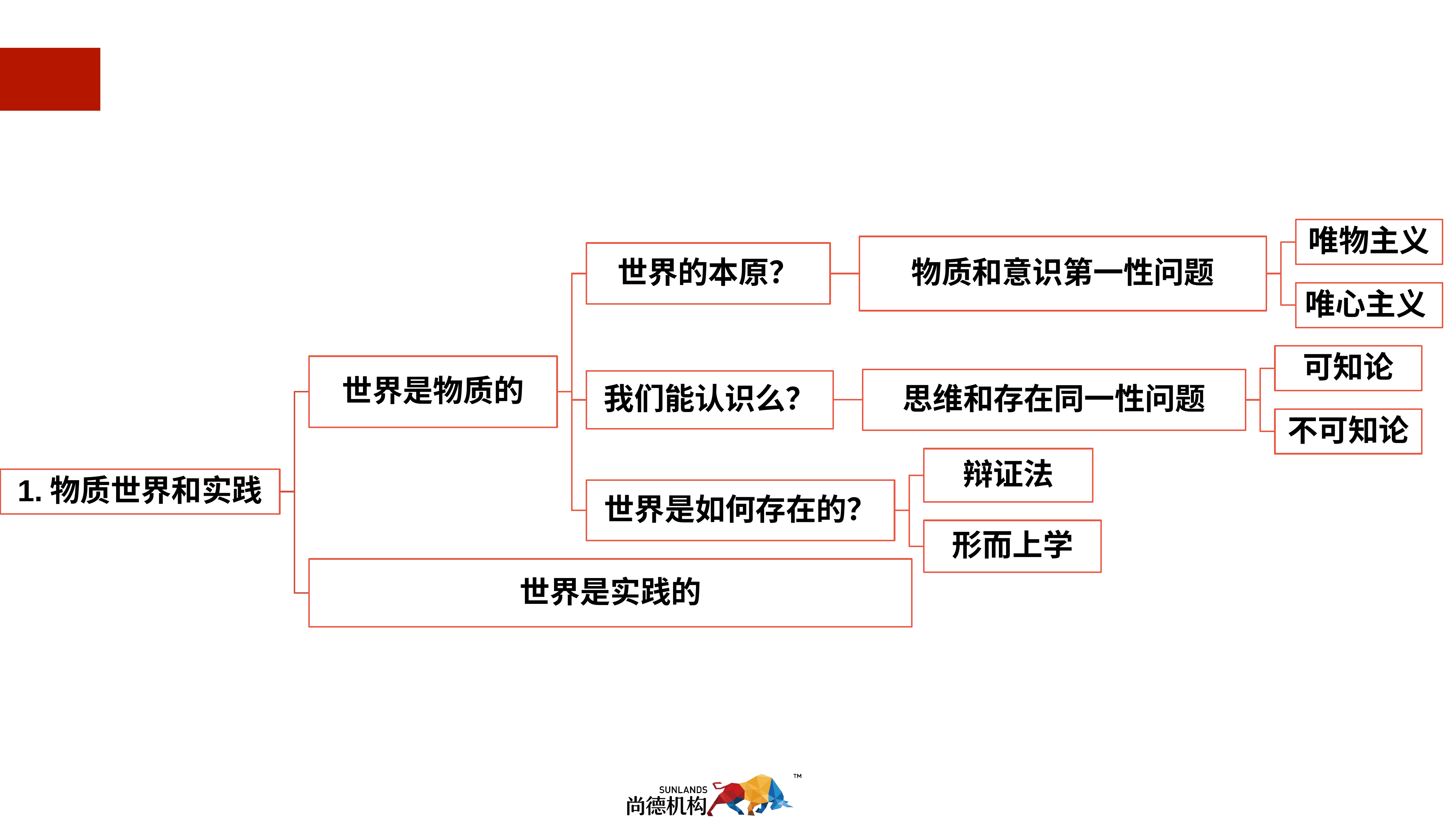

1.物质世界和实践
世界是物质的
世界的本原？
物质和意识第一性问题
唯物主义
唯心主义
我们能认识么？
思维和存在同一性问题
可知论
不可知论
世界是如何存在的？
辩证法
形而上学
世界是实践的